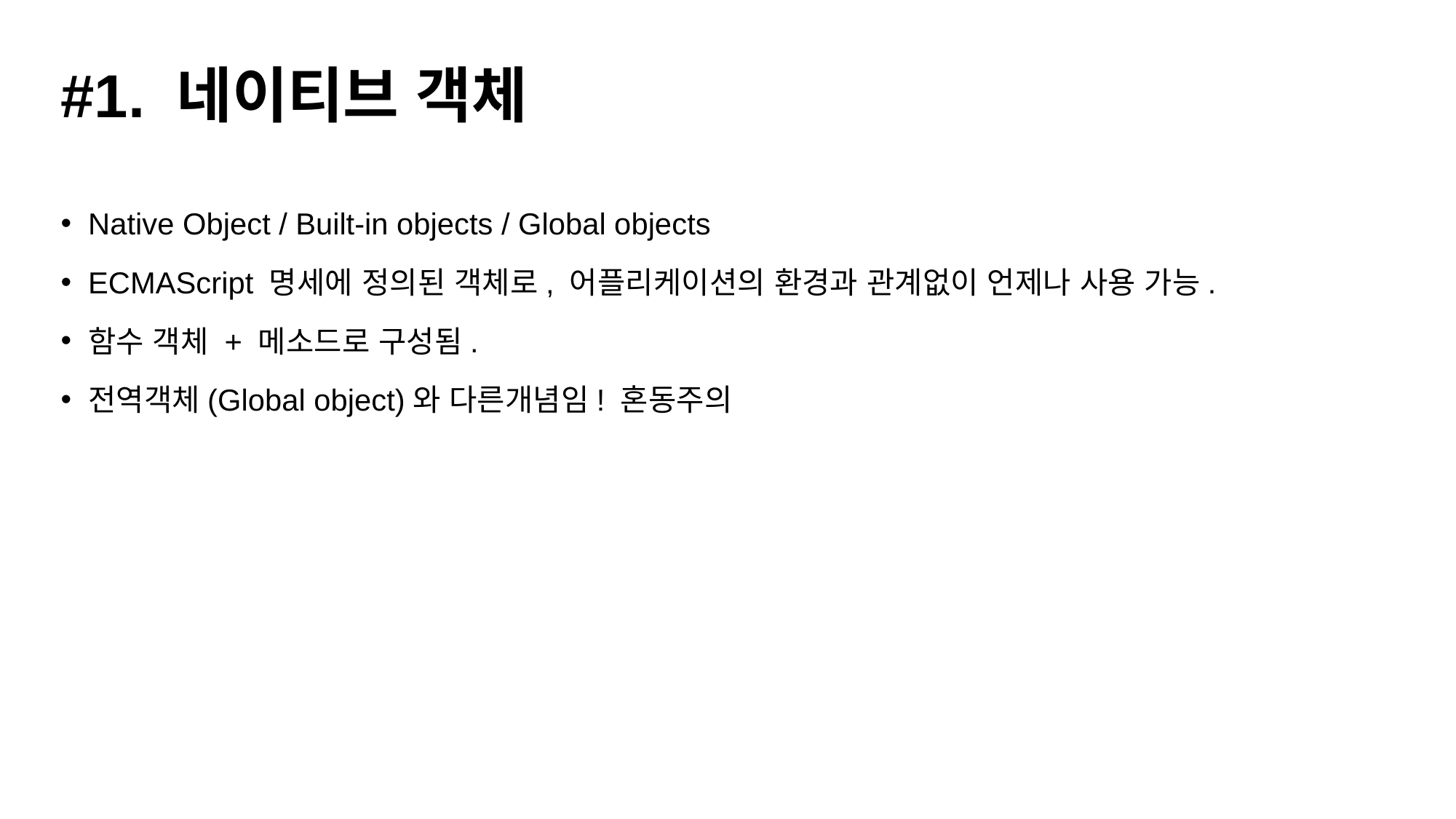

# #1. 네이티브 객체
Native Object / Built-in objects / Global objects
ECMAScript 명세에 정의된 객체로, 어플리케이션의 환경과 관계없이 언제나 사용 가능.
함수 객체 + 메소드로 구성됨.
전역객체(Global object)와 다른개념임! 혼동주의